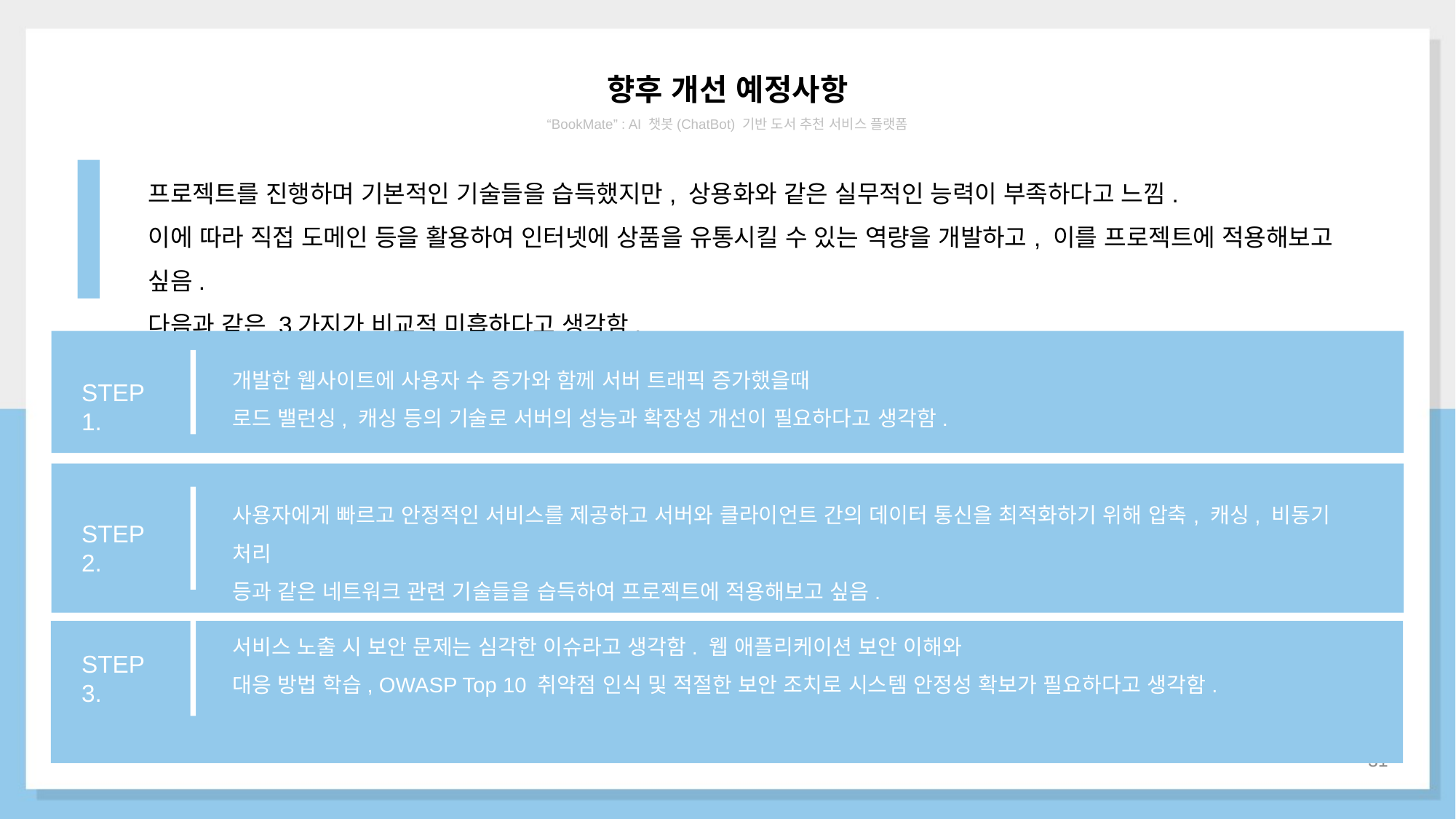

향후 개선 예정사항
“BookMate” : AI 챗봇(ChatBot) 기반 도서 추천 서비스 플랫폼
프로젝트를 진행하며 기본적인 기술들을 습득했지만, 상용화와 같은 실무적인 능력이 부족하다고 느낌.
이에 따라 직접 도메인 등을 활용하여 인터넷에 상품을 유통시킬 수 있는 역량을 개발하고, 이를 프로젝트에 적용해보고 싶음.
다음과 같은 3가지가 비교적 미흡하다고 생각함.

개발한 웹사이트에 사용자 수 증가와 함께 서버 트래픽 증가했을때
로드 밸런싱, 캐싱 등의 기술로 서버의 성능과 확장성 개선이 필요하다고 생각함.

STEP 1.

사용자에게 빠르고 안정적인 서비스를 제공하고 서버와 클라이언트 간의 데이터 통신을 최적화하기 위해 압축, 캐싱, 비동기 처리
등과 같은 네트워크 관련 기술들을 습득하여 프로젝트에 적용해보고 싶음.

STEP 2.
서비스 노출 시 보안 문제는 심각한 이슈라고 생각함. 웹 애플리케이션 보안 이해와
대응 방법 학습, OWASP Top 10 취약점 인식 및 적절한 보안 조치로 시스템 안정성 확보가 필요하다고 생각함.

STEP 3.
31